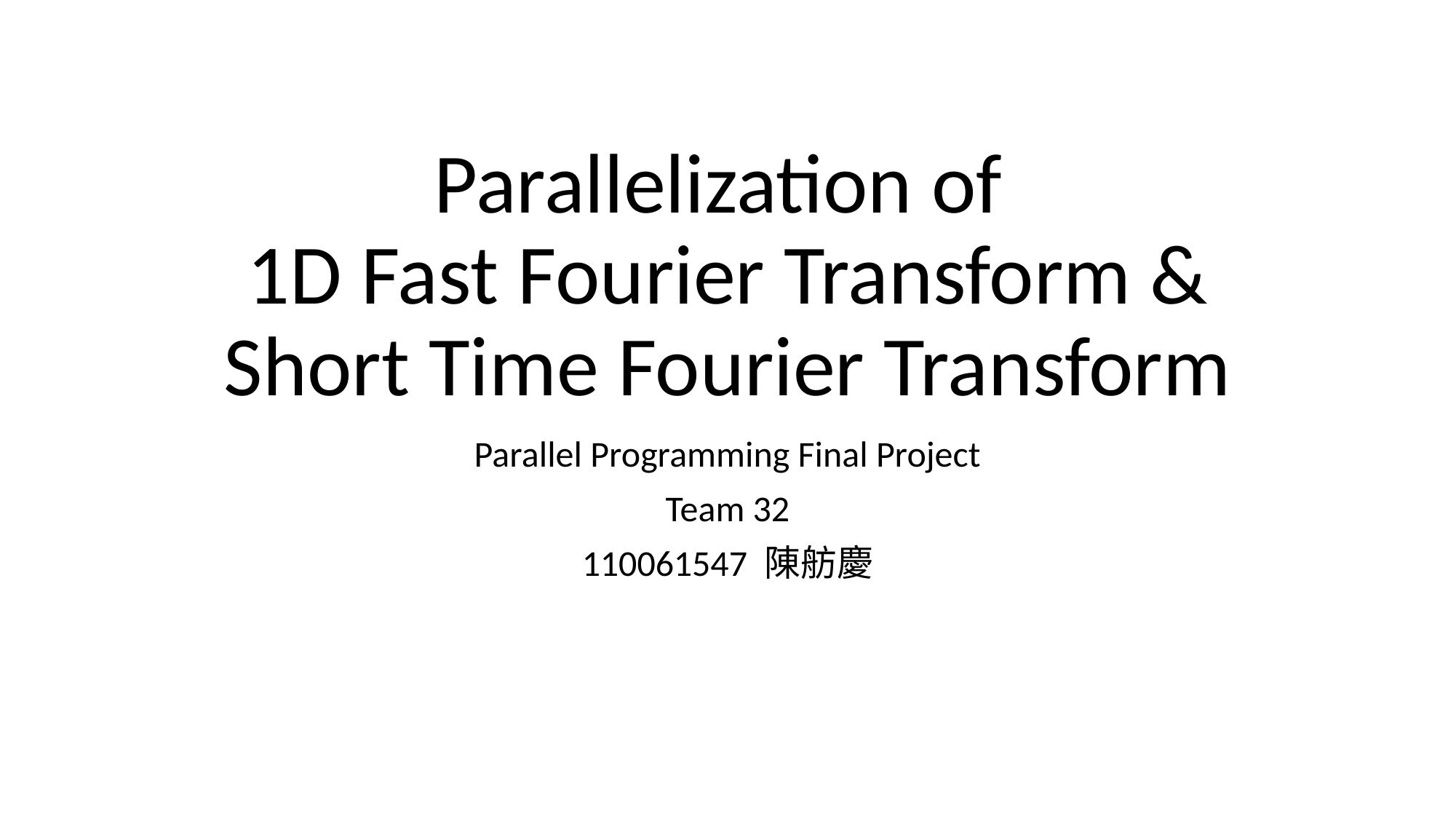

# Parallelization of 1D Fast Fourier Transform & Short Time Fourier Transform
Parallel Programming Final Project
Team 32
110061547 陳舫慶